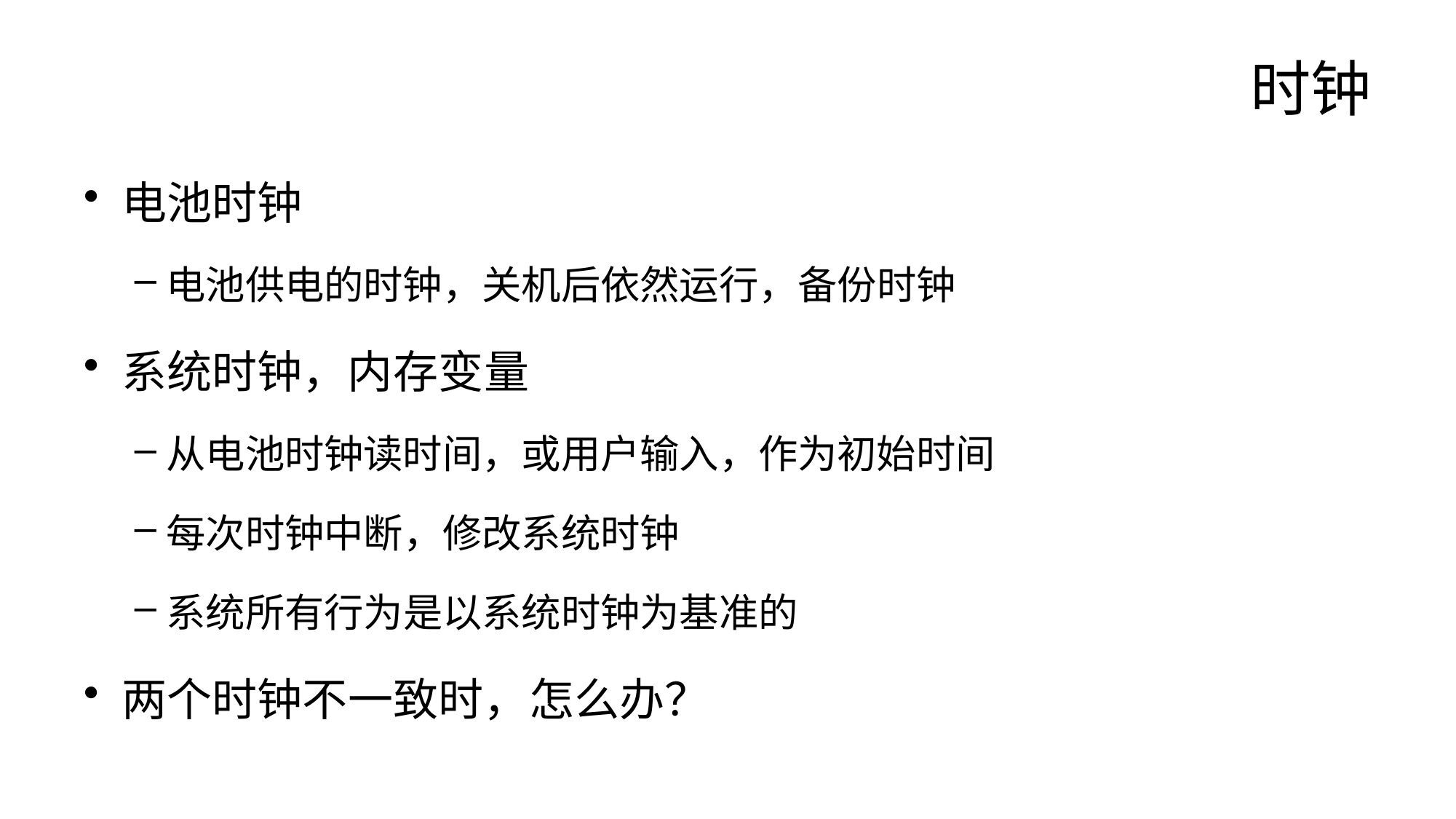

# 时钟
电池时钟
电池供电的时钟，关机后依然运行，备份时钟
系统时钟，内存变量
从电池时钟读时间，或用户输入，作为初始时间
每次时钟中断，修改系统时钟
系统所有行为是以系统时钟为基准的
两个时钟不一致时，怎么办？